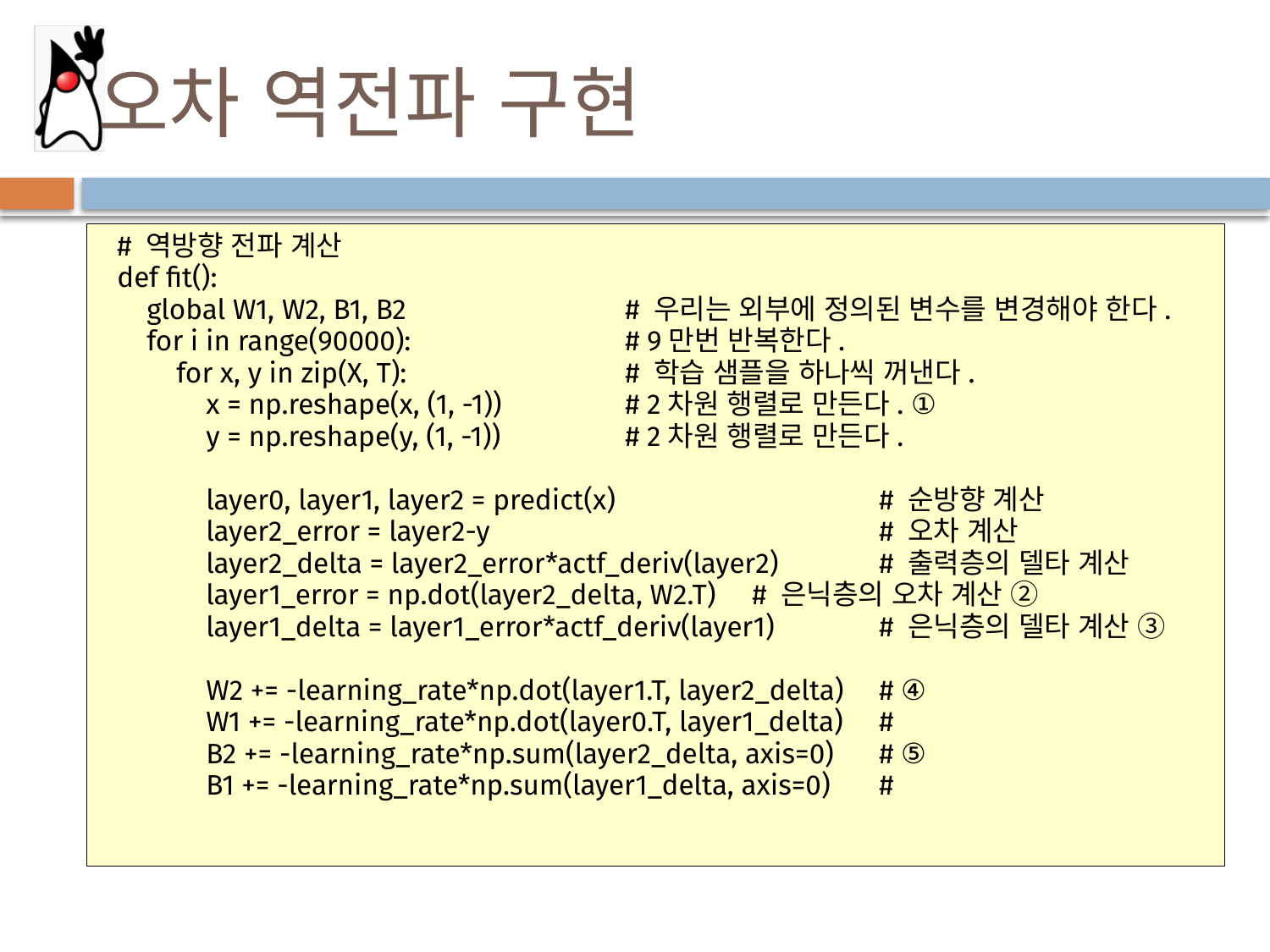

# 오차 역전파 구현
# 역방향 전파 계산
def fit():
    global W1, W2, B1, B2		# 우리는 외부에 정의된 변수를 변경해야 한다.
    for i in range(90000):		# 9만번 반복한다.
        for x, y in zip(X, T):		# 학습 샘플을 하나씩 꺼낸다.
            x = np.reshape(x, (1, -1))	# 2차원 행렬로 만든다. ①
            y = np.reshape(y, (1, -1))	# 2차원 행렬로 만든다.

            layer0, layer1, layer2 = predict(x)			# 순방향 계산
            layer2_error = layer2-y				# 오차 계산
            layer2_delta = layer2_error*actf_deriv(layer2)	# 출력층의 델타 계산
            layer1_error = np.dot(layer2_delta, W2.T)	# 은닉층의 오차 계산 ②
            layer1_delta = layer1_error*actf_deriv(layer1)	# 은닉층의 델타 계산 ③

            W2 += -learning_rate*np.dot(layer1.T, layer2_delta)	# ④
            W1 += -learning_rate*np.dot(layer0.T, layer1_delta)	#
            B2 += -learning_rate*np.sum(layer2_delta, axis=0)	# ⑤
            B1 += -learning_rate*np.sum(layer1_delta, axis=0)	#